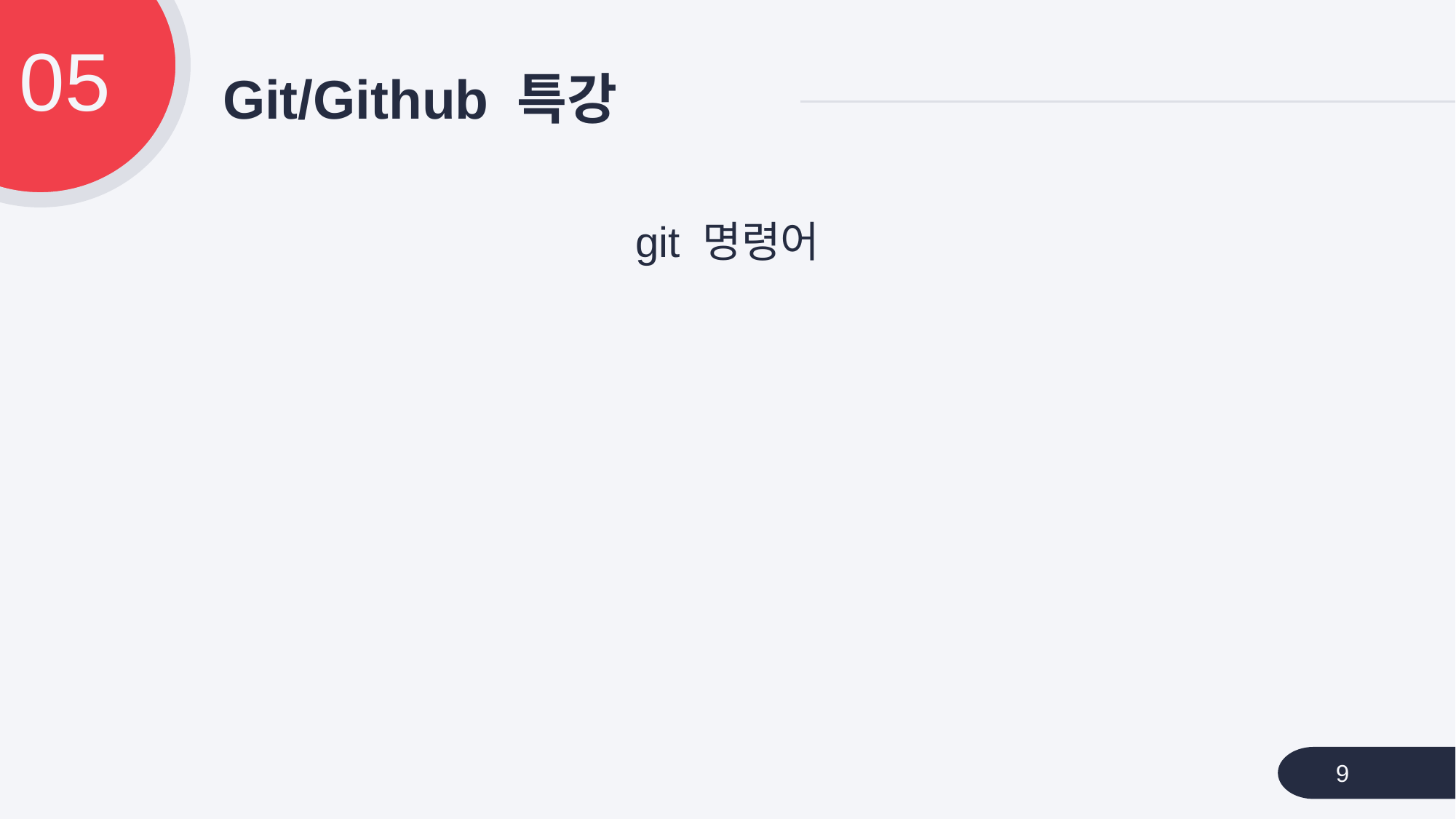

05
# Git/Github 특강
git 명령어
9